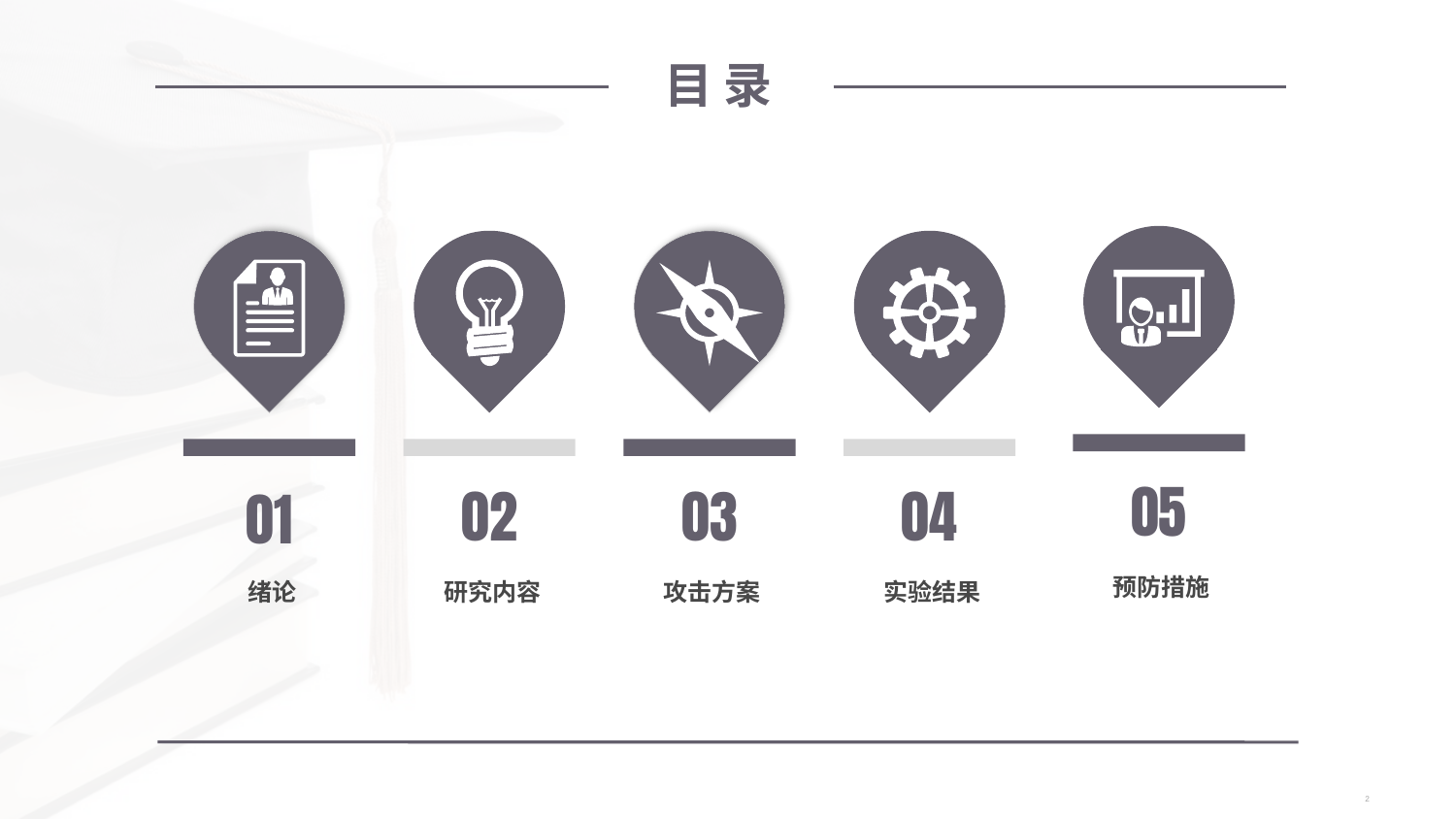

目 录

05
02
03
04
01
预防措施
绪论
研究内容
实验结果
攻击方案